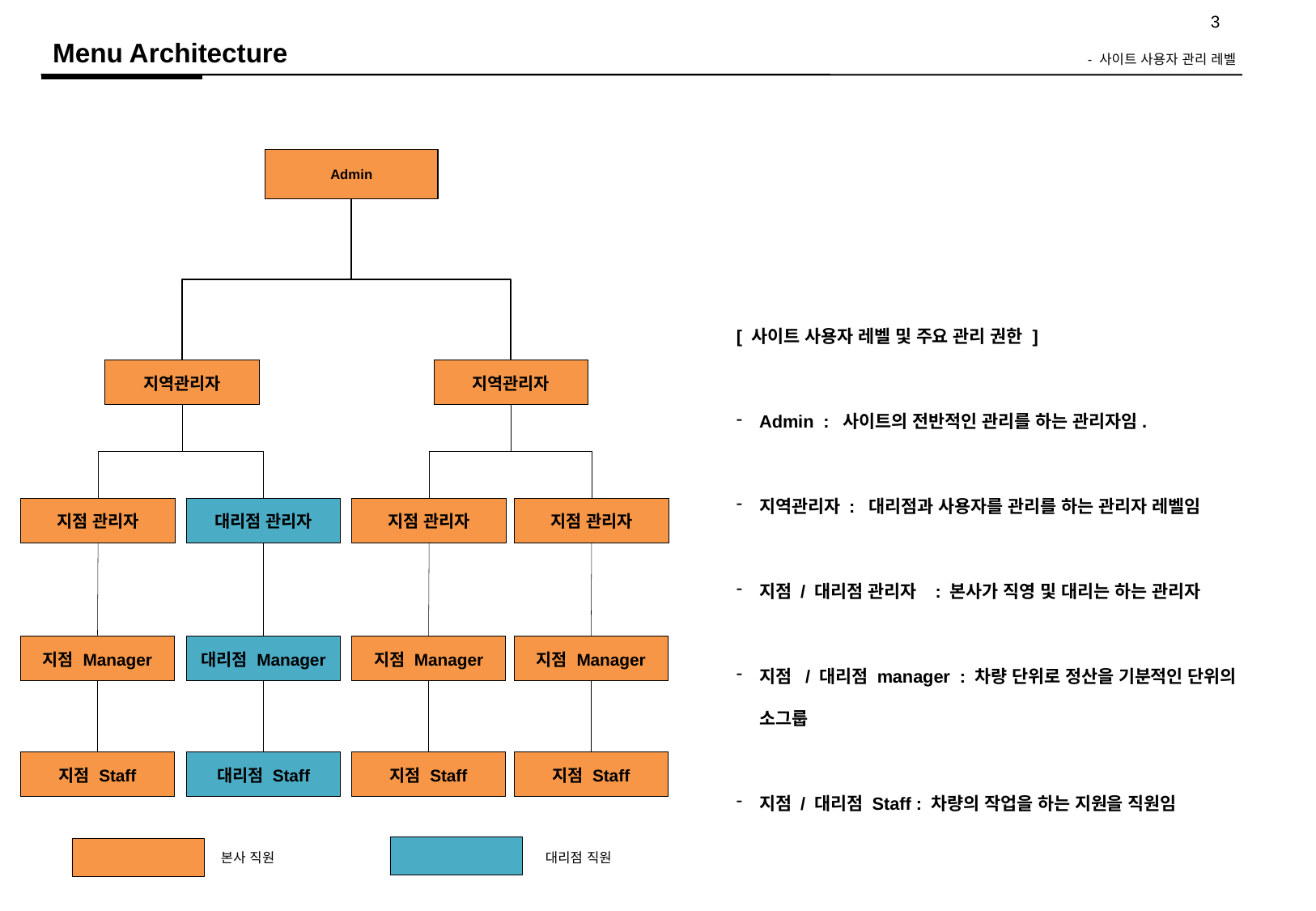

Menu A​rchitecture
- 사이트 사용자 관리 레벨

Admin
[ 사이트 사용자 레벨 및 주요 관리 권한 ]

Admin  :  사이트의 전반적인 관리를 하는 관리자임.

지역관리자 :  대리점과 사용자를 관리를 하는 관리자 레벨임

지점 / 대리점 관리자   : 본사가 직영 및 대리는 하는 관리자

지점  / 대리점 manager  : 차량 단위로 정산을 기분적인 단위의 소그룹

지점 / 대리점 Staff : 차량의 작업을 하는 지원을 직원임
| 지역관리자 |
| --- |
| 지역관리자 |
| --- |
| 지점 관리자 |
| --- |
| 대리점 관리자 |
| --- |
| 지점 관리자 |
| --- |
| 지점 관리자 |
| --- |
| 지점 Manager |
| --- |
| 대리점 Manager |
| --- |
| 지점 Manager |
| --- |
| 지점 Manager |
| --- |
| 지점 Staff |
| --- |
| 대리점 Staff |
| --- |
| 지점 Staff |
| --- |
| 지점 Staff |
| --- |

본사 직원
대리점 직원